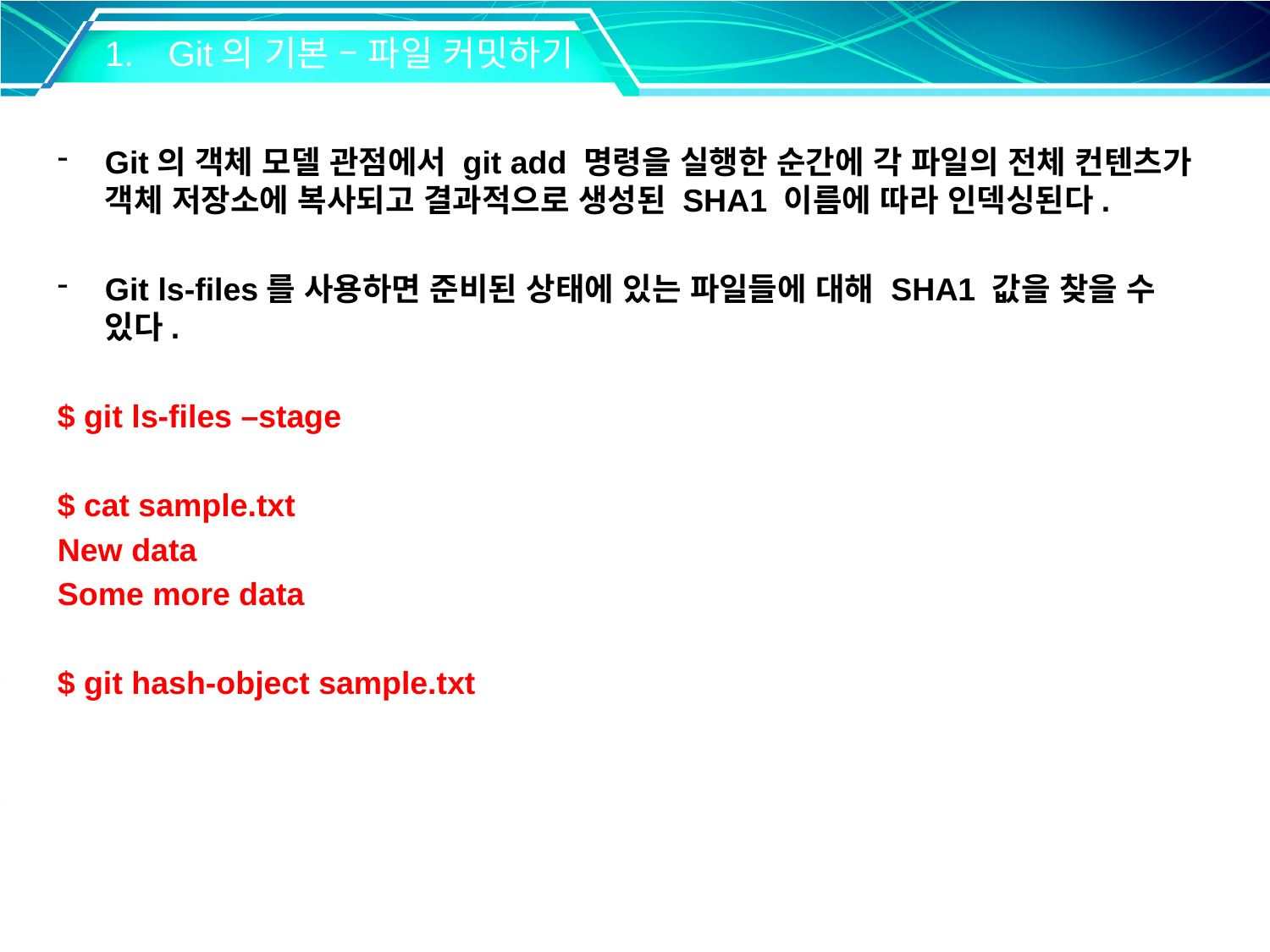

Git의 기본 – 파일 커밋하기
Git의 객체 모델 관점에서 git add 명령을 실행한 순간에 각 파일의 전체 컨텐츠가 객체 저장소에 복사되고 결과적으로 생성된 SHA1 이름에 따라 인덱싱된다.

Git ls-files를 사용하면 준비된 상태에 있는 파일들에 대해 SHA1 값을 찾을 수 있다.

$ git ls-files –stage

$ cat sample.txt
New data
Some more data

$ git hash-object sample.txt